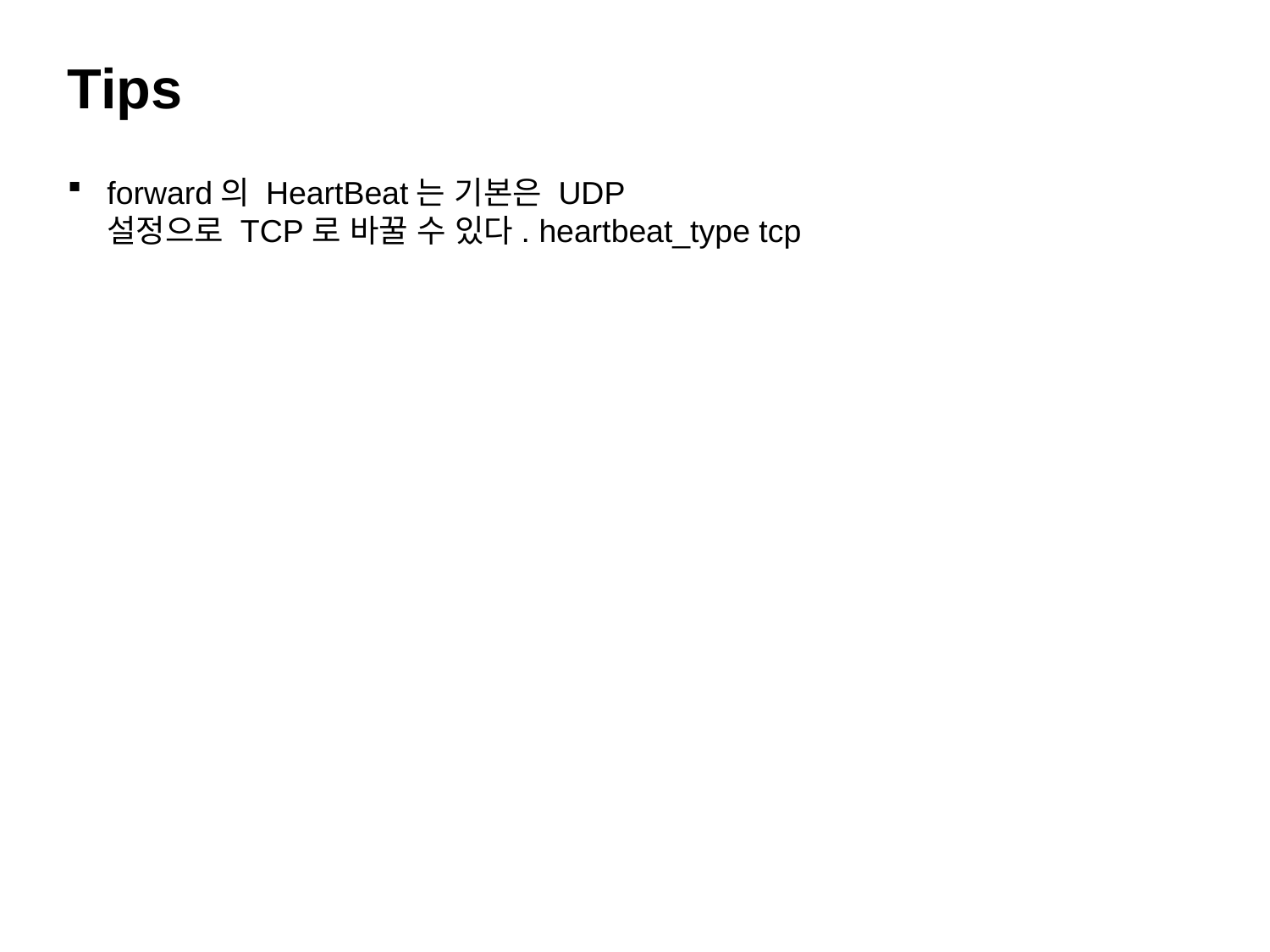

Tips
forward의 HeartBeat는 기본은 UDP
설정으로 TCP로 바꿀 수 있다. heartbeat_type tcp